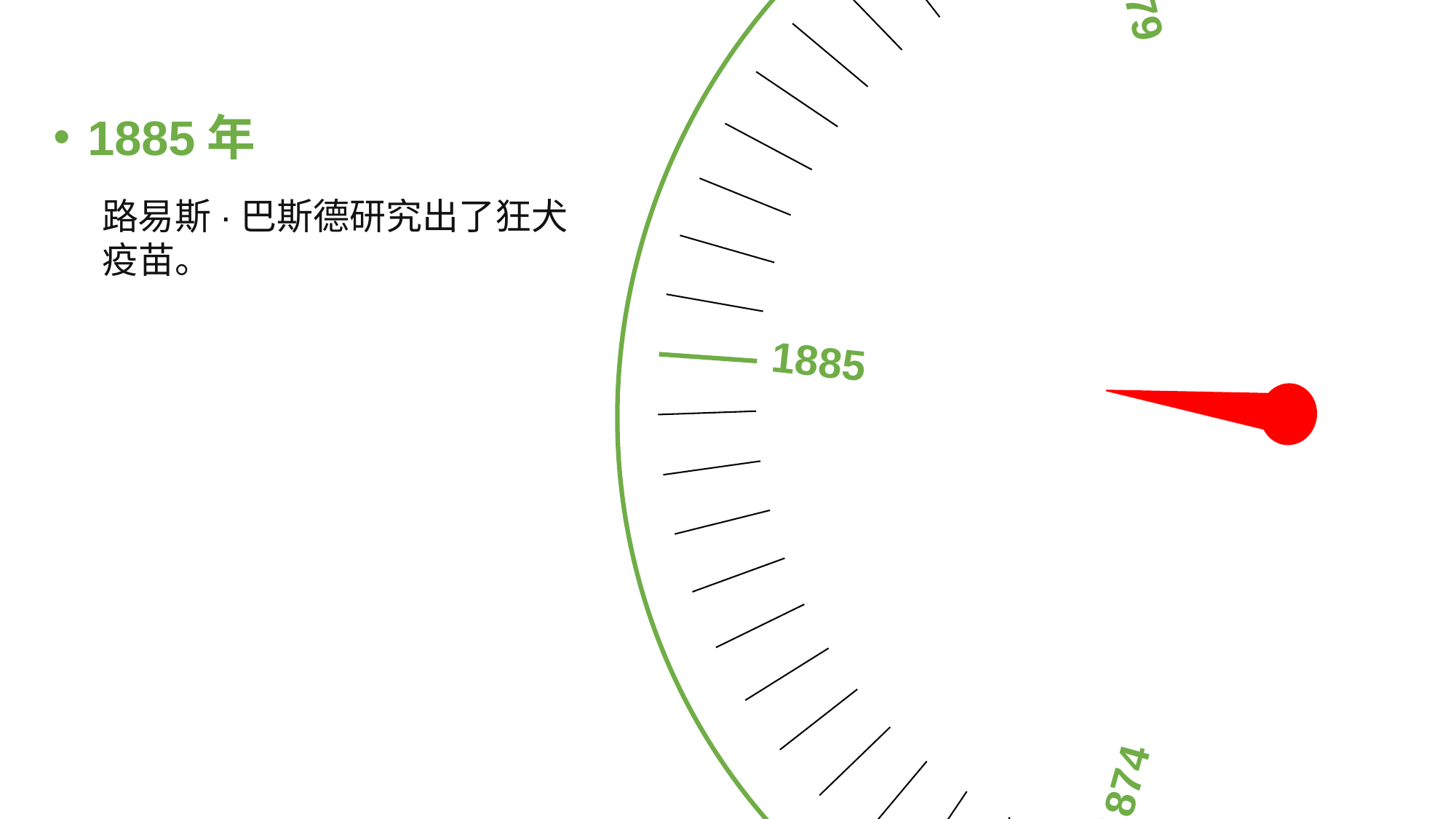

1877
1876
1879
1874
1885
1885年
路易斯·巴斯德研究出了狂犬疫苗。